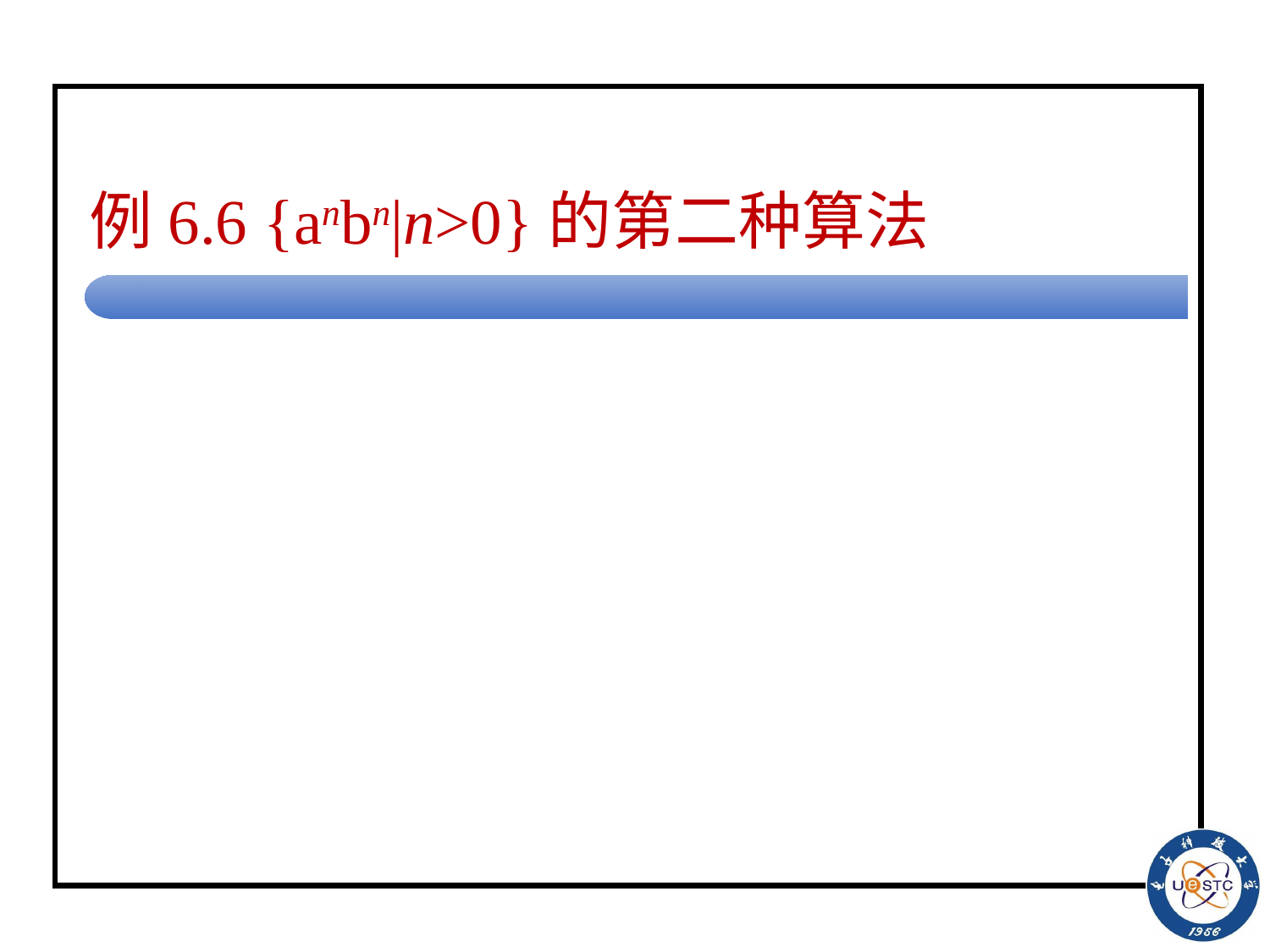

# 例6.6 {anbn|n>0}的第二种算法
① 读到一个a,用#代替它, 向右寻找b；
② 处于状态del_b, 扫描到b, 用$代替, 向左寻找最左a, 重复①；
③ 在seek_a状态时, 没有再发现a, 需检查是否所有的b都已经被扫描过。

与上一个例子的不同之处在于,“向左寻找最左a”。
最左a在哪里？在#串的最右边。